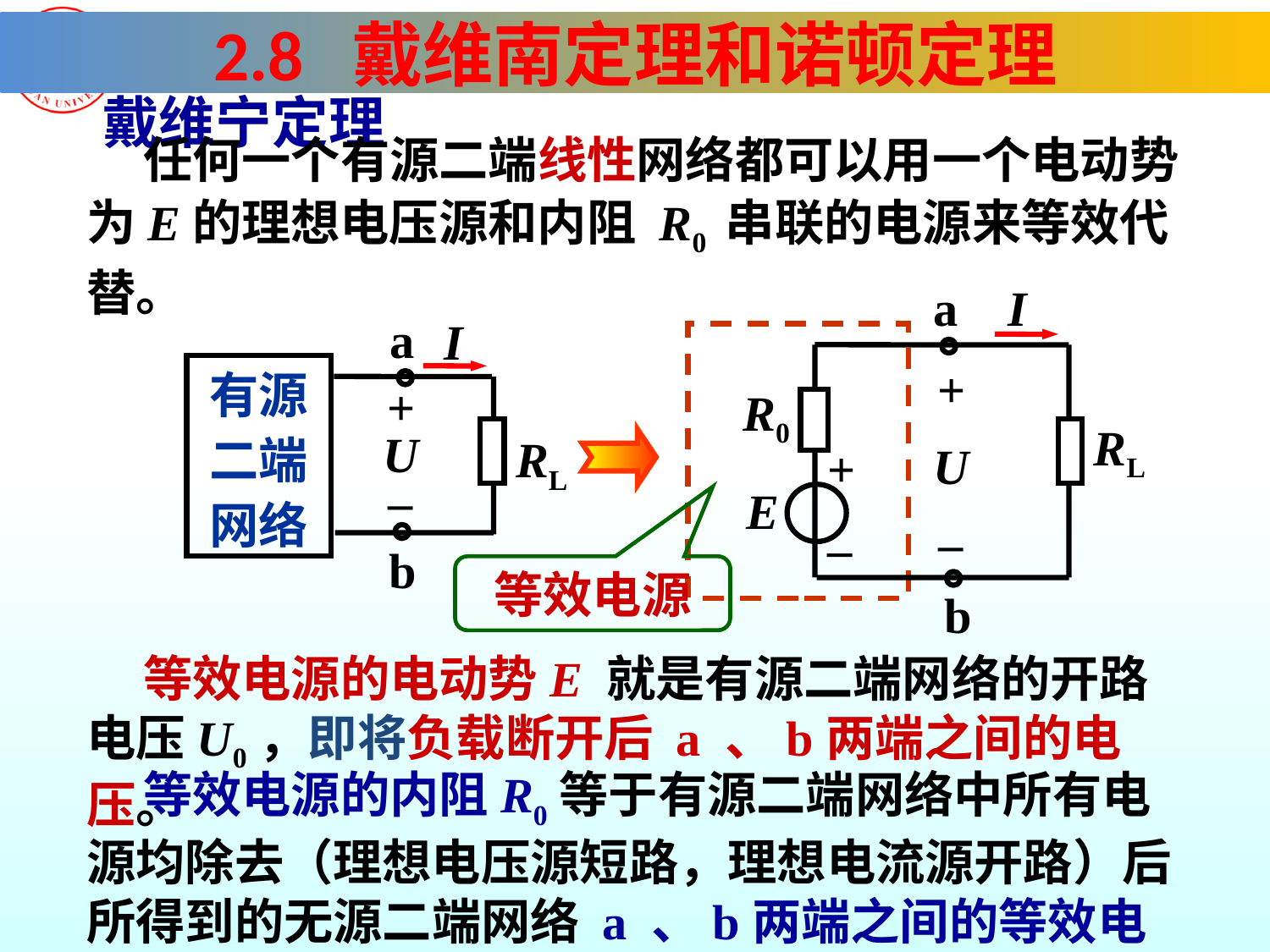

2.8  戴维南定理和诺顿定理
# 戴维宁定理
    任何一个有源二端线性网络都可以用一个电动势为E的理想电压源和内阻 R0 串联的电源来等效代替。
a
I
+
U
–

R0

RL

+

E

_

b
a
I
有源
二端
网络

+
U
–

RL

b

等效电源
    等效电源的电动势E 就是有源二端网络的开路电压U0，即将负载断开后 a 、b两端之间的电压。
    等效电源的内阻R0等于有源二端网络中所有电源均除去（理想电压源短路，理想电流源开路）后所得到的无源二端网络 a 、b两端之间的等效电阻。